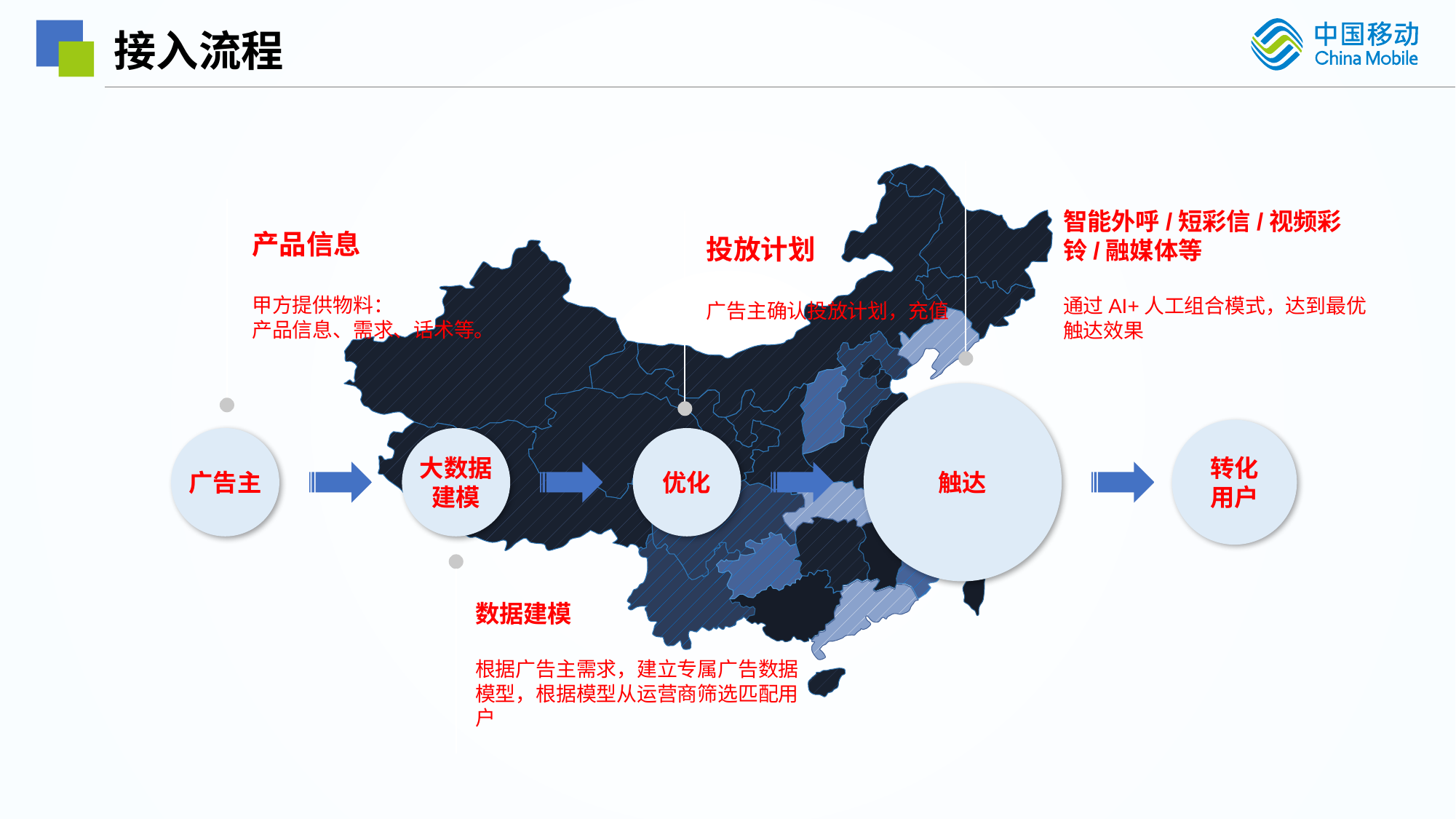

接入流程
智能外呼/短彩信/视频彩铃/融媒体等

通过AI+人工组合模式，达到最优触达效果

产品信息

甲方提供物料：
产品信息、需求、话术等。

投放计划

广告主确认投放计划，充值
触达

转化
用户
广告主
大数据
建模
优化

数据建模

根据广告主需求，建立专属广告数据模型，根据模型从运营商筛选匹配用户